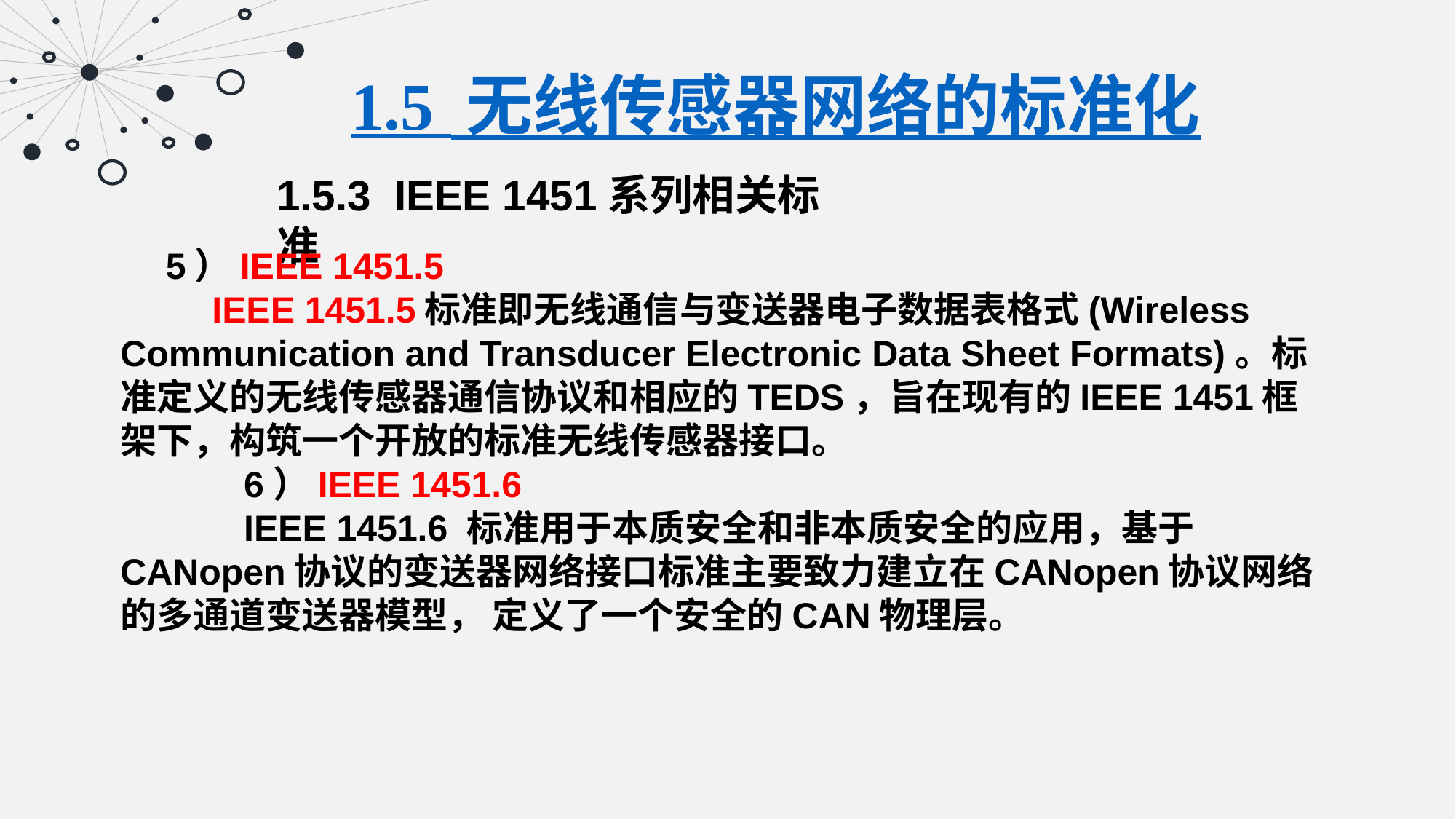

1.5  无线传感器网络的标准化
1.5.3  IEEE 1451系列相关标准
     5）IEEE 1451.5         IEEE 1451.5标准即无线通信与变送器电子数据表格式(Wireless Communication and Transducer Electronic Data Sheet Formats)。标准定义的无线传感器通信协议和相应的TEDS，旨在现有的IEEE 1451框架下，构筑一个开放的标准无线传感器接口。         6）IEEE 1451.6
         IEEE 1451.6 标准用于本质安全和非本质安全的应用，基于CANopen协议的变送器网络接口标准主要致力建立在CANopen协议网络的多通道变送器模型， 定义了一个安全的CAN物理层。